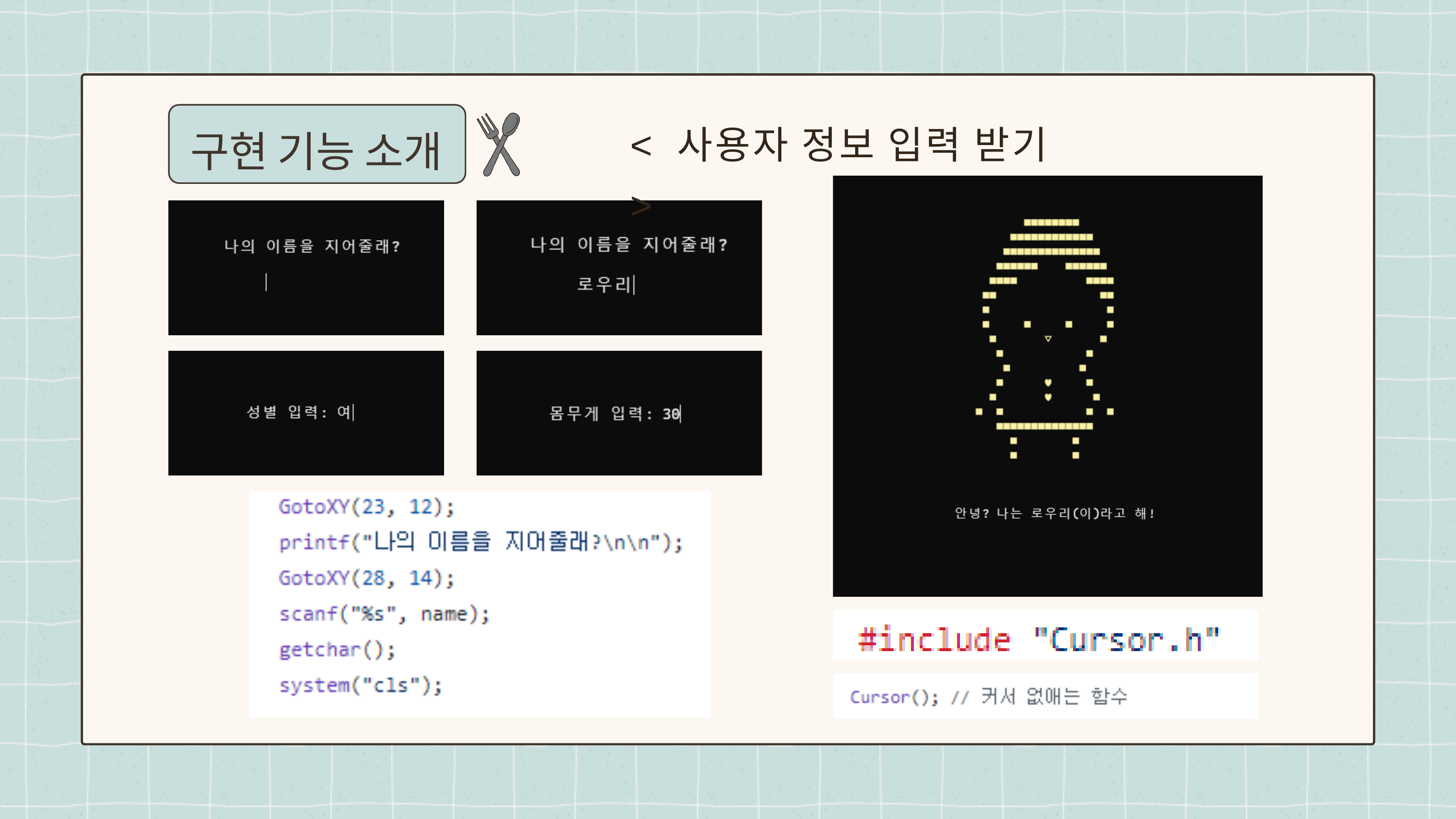

< 사용자 정보 입력 받기 >

구현 기능 소개